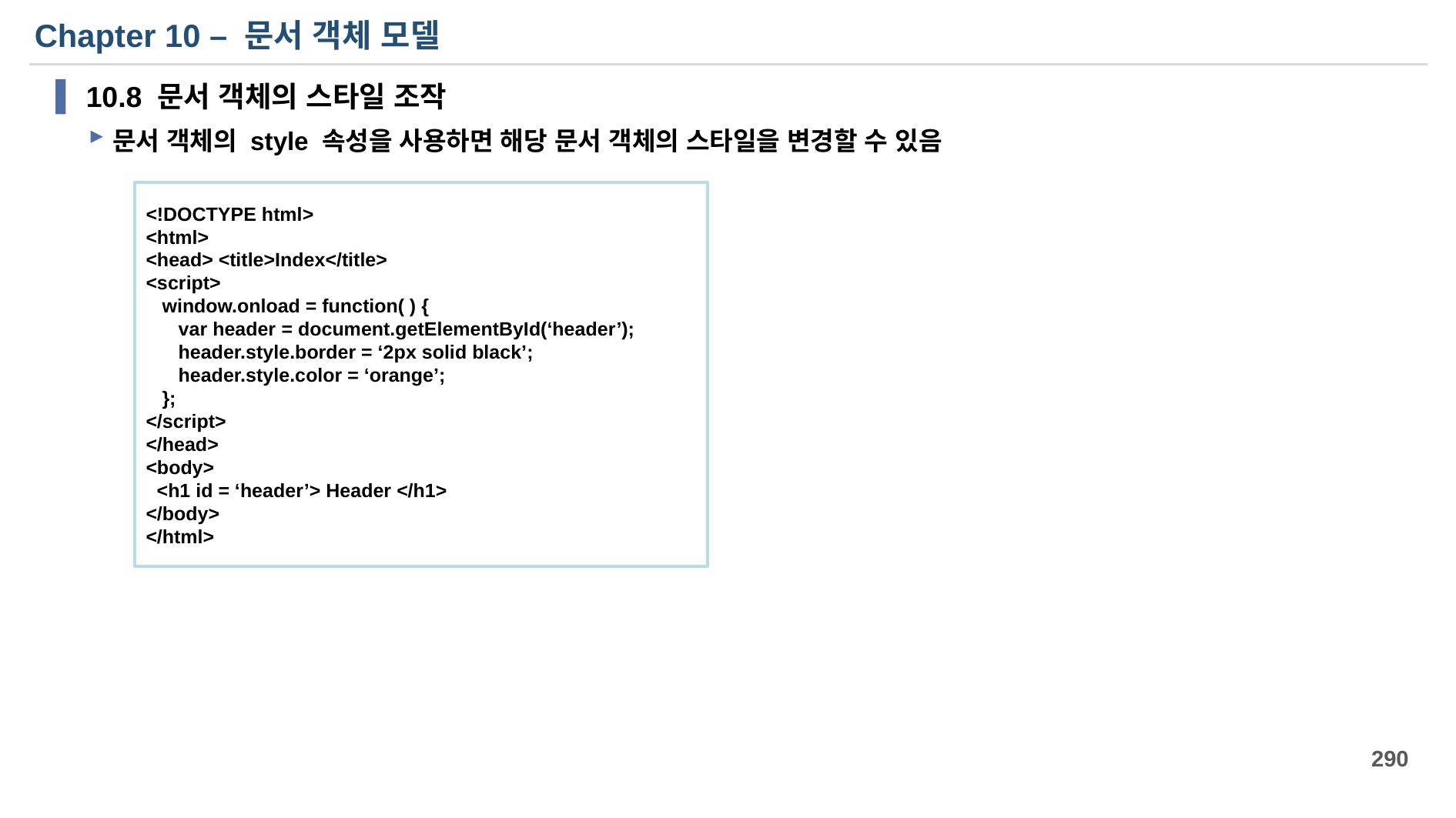

# Chapter 10 – 문서 객체 모델
10.8 문서 객체의 스타일 조작
문서 객체의 style 속성을 사용하면 해당 문서 객체의 스타일을 변경할 수 있음

<!DOCTYPE html>
<html>
<head> <title>Index</title>
<script>
   window.onload = function( ) {
      var header = document.getElementById(‘header’);
      header.style.border = ‘2px solid black’;
      header.style.color = ‘orange’;
   };
</script>
</head>
<body>
  <h1 id = ‘header’> Header </h1>
</body>
</html>
290